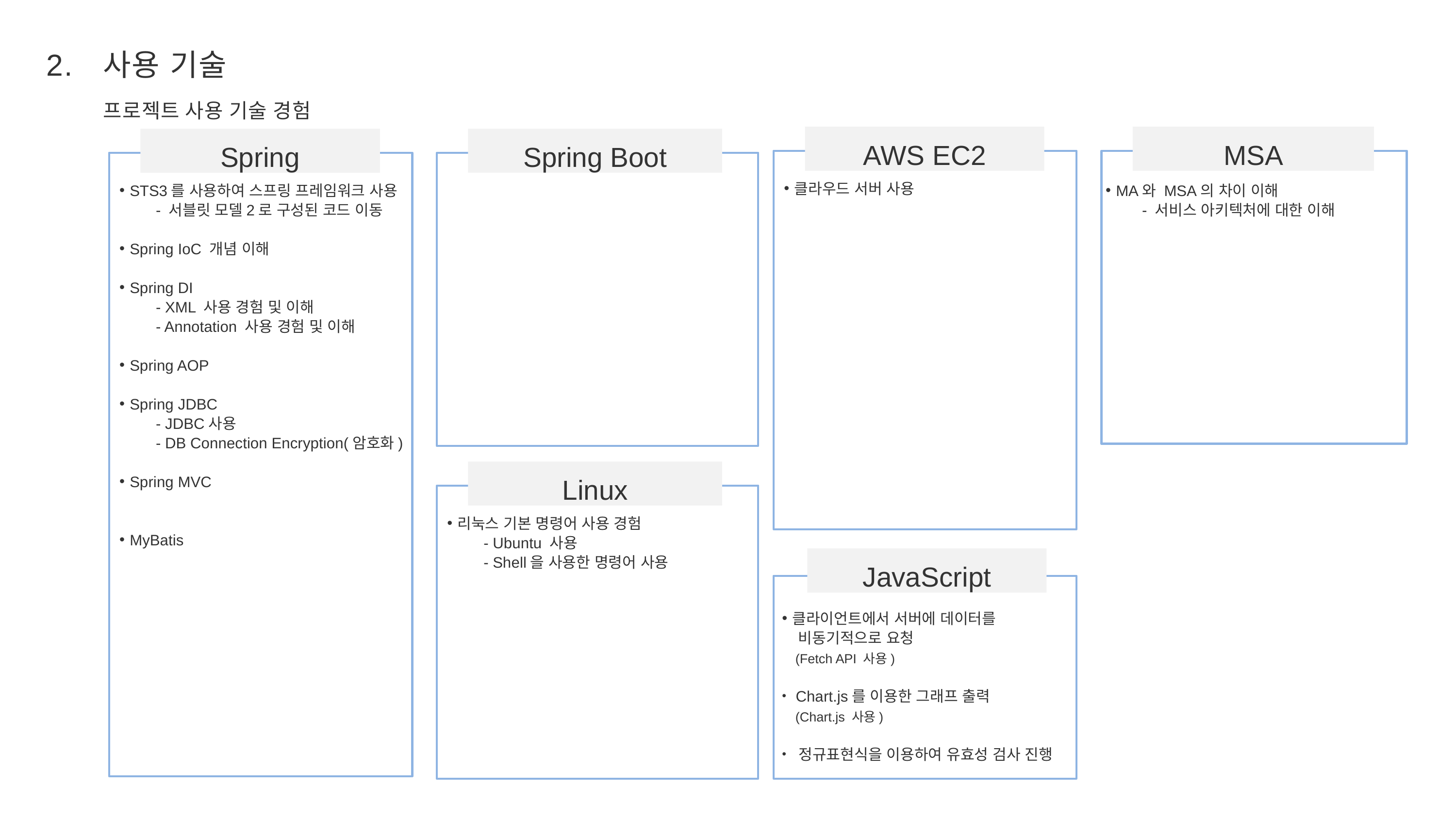

2.
사용 기술
프로젝트 사용 기술 경험
AWS EC2
MSA
Spring Boot
Spring

클라우드 서버 사용

STS3를 사용하여 스프링 프레임워크 사용
- 서블릿 모델2로 구성된 코드 이동

Spring IoC 개념 이해

Spring DI
- XML 사용 경험 및 이해
- Annotation 사용 경험 및 이해

Spring AOP

Spring JDBC
- JDBC사용
- DB Connection Encryption(암호화)

Spring MVC

MyBatis
MA와 MSA의 차이 이해
- 서비스 아키텍처에 대한 이해
Linux

리눅스 기본 명령어 사용 경험
- Ubuntu 사용
- Shell을 사용한 명령어 사용
JavaScript

클라이언트에서 서버에 데이터를
   비동기적으로 요청
       (Fetch API 사용)

 Chart.js를 이용한 그래프 출력
       (Chart.js 사용)

 정규표현식을 이용하여 유효성 검사 진행